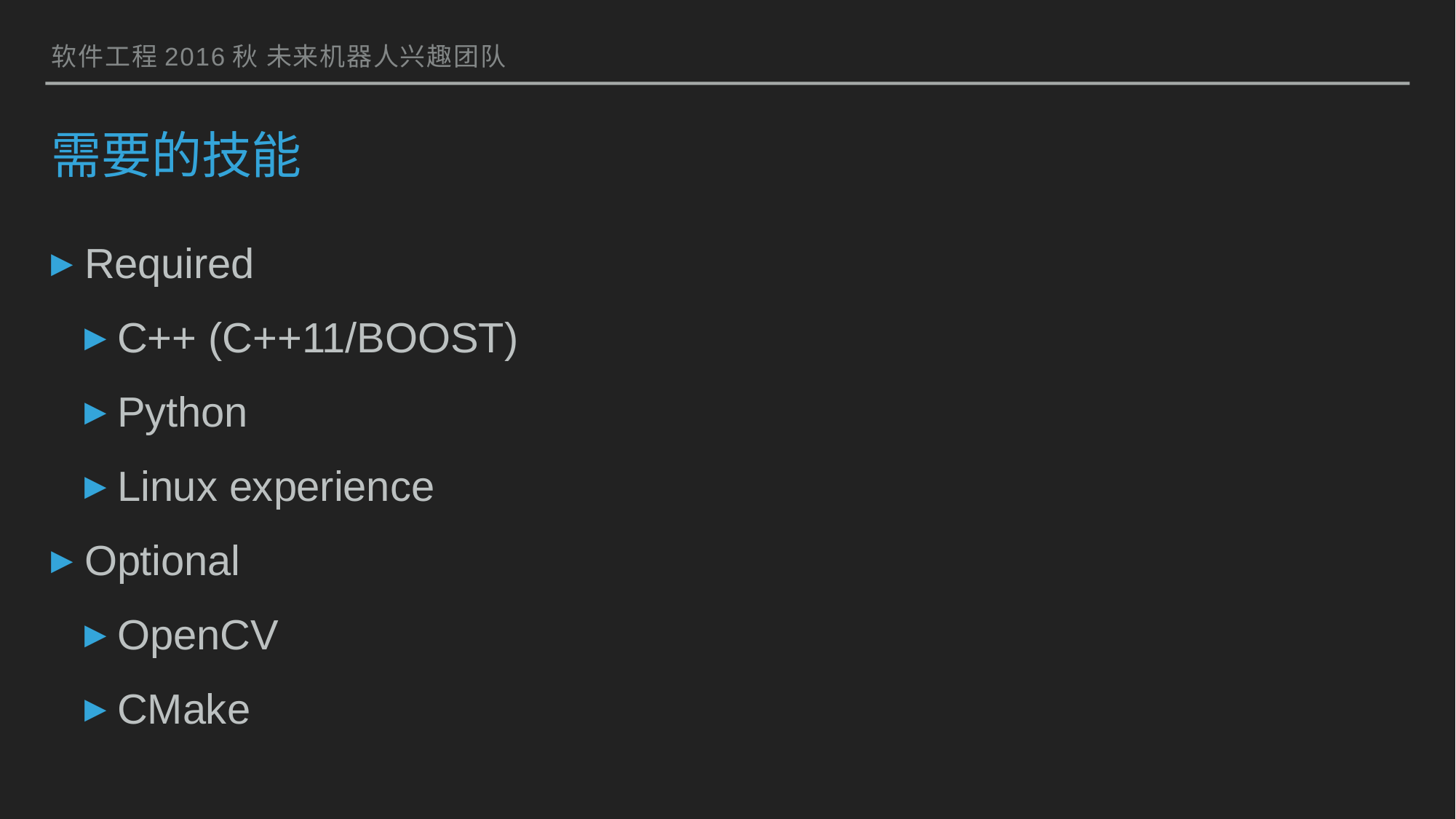

软件工程2016秋 未来机器人兴趣团队
# 需要的技能
Required
C++ (C++11/BOOST)
Python
Linux experience
Optional
OpenCV
CMake